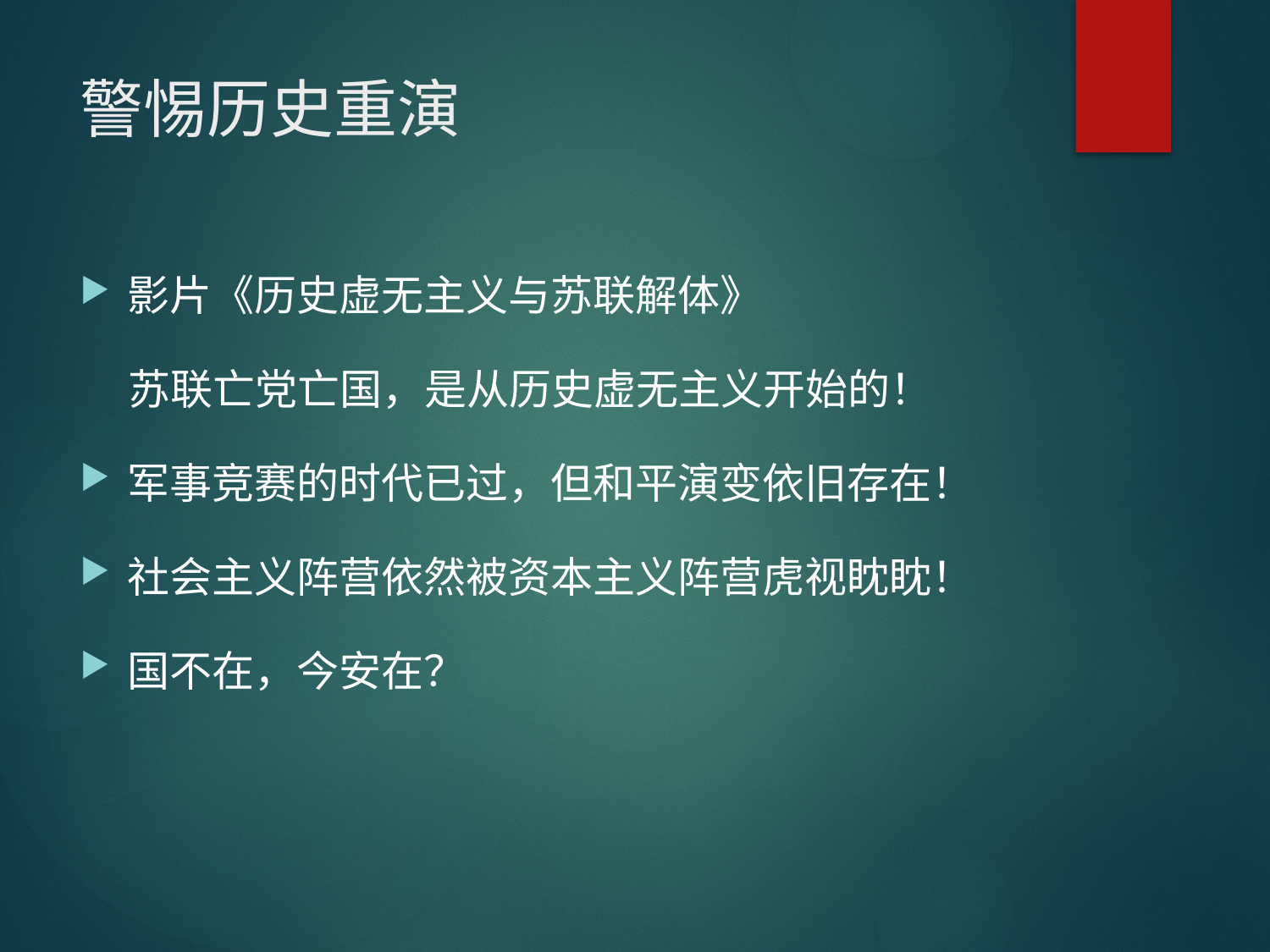

# 警惕历史重演
影片《历史虚无主义与苏联解体》
    苏联亡党亡国，是从历史虚无主义开始的！
军事竞赛的时代已过，但和平演变依旧存在！
社会主义阵营依然被资本主义阵营虎视眈眈！
国不在，今安在？